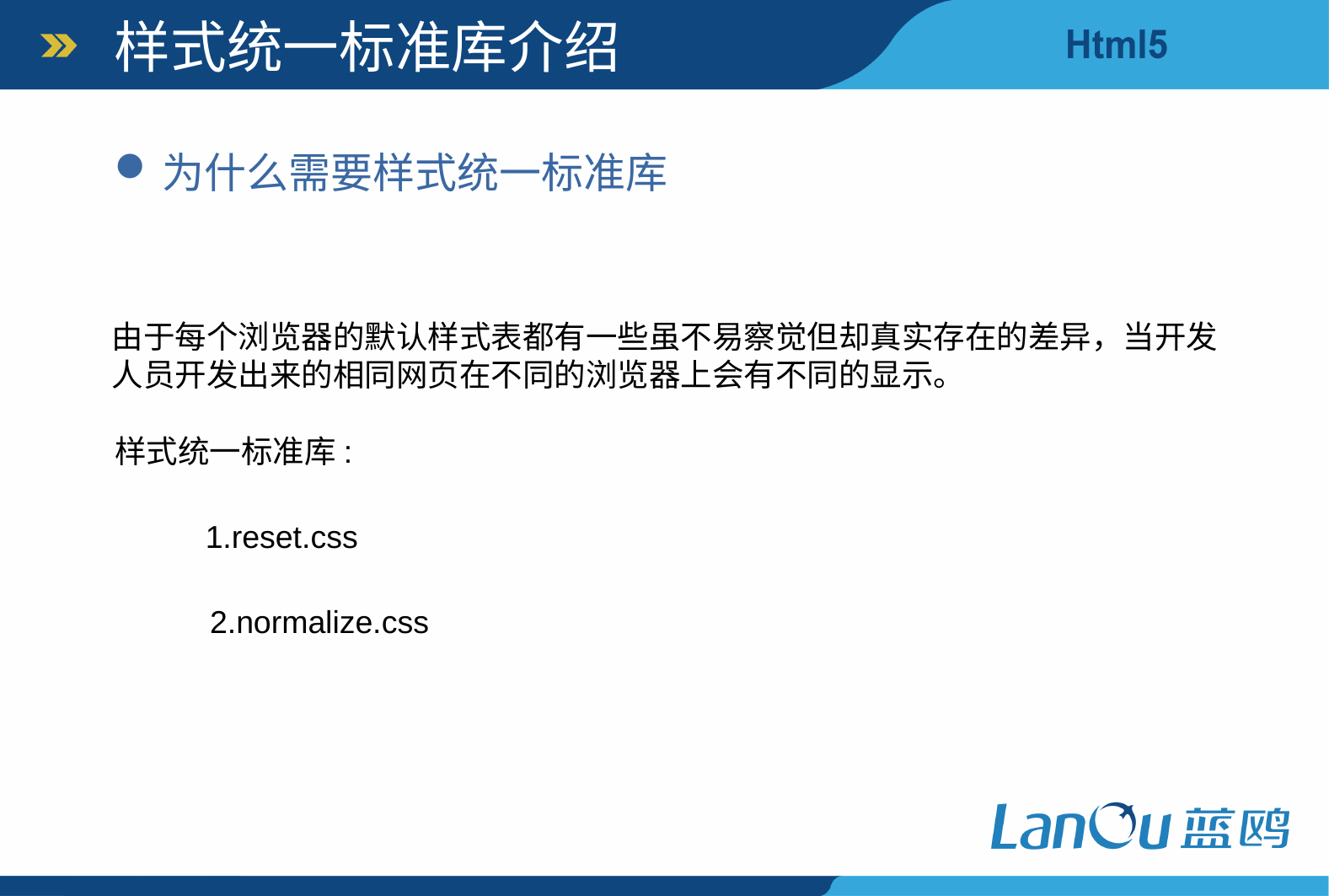

样式统一标准库介绍
为什么需要样式统一标准库
由于每个浏览器的默认样式表都有一些虽不易察觉但却真实存在的差异，当开发人员开发出来的相同网页在不同的浏览器上会有不同的显示。
样式统一标准库:
1.reset.css
2.normalize.css